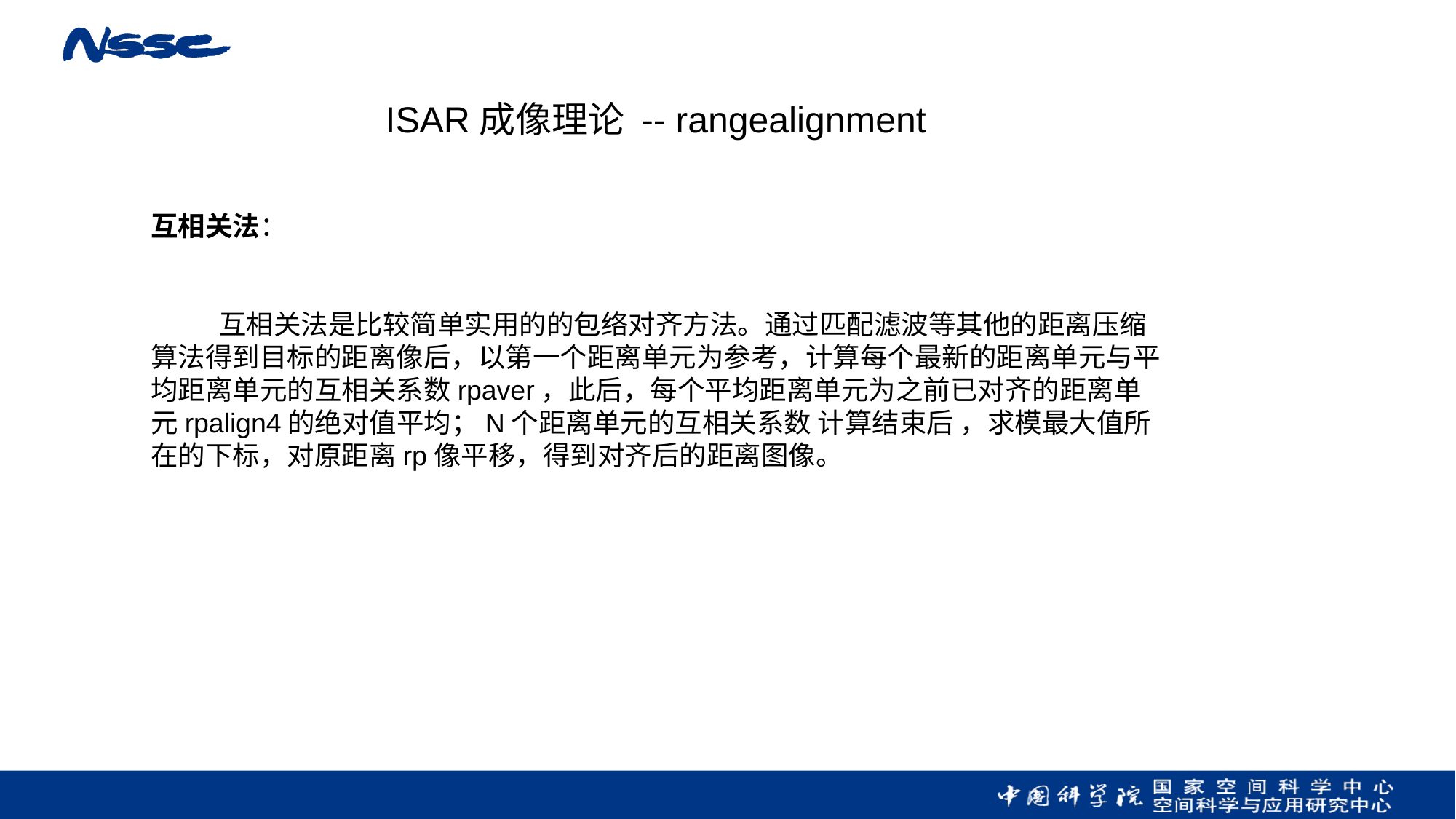

ISAR成像理论 -- rangealignment

互相关法：

          互相关法是比较简单实用的的包络对齐方法。通过匹配滤波等其他的距离压缩算法得到目标的距离像后，以第一个距离单元为参考，计算每个最新的距离单元与平均距离单元的互相关系数rpaver，此后，每个平均距离单元为之前已对齐的距离单元rpalign4的绝对值平均；N个距离单元的互相关系数 计算结束后 ，求模最大值所在的下标，对原距离rp像平移，得到对齐后的距离图像。